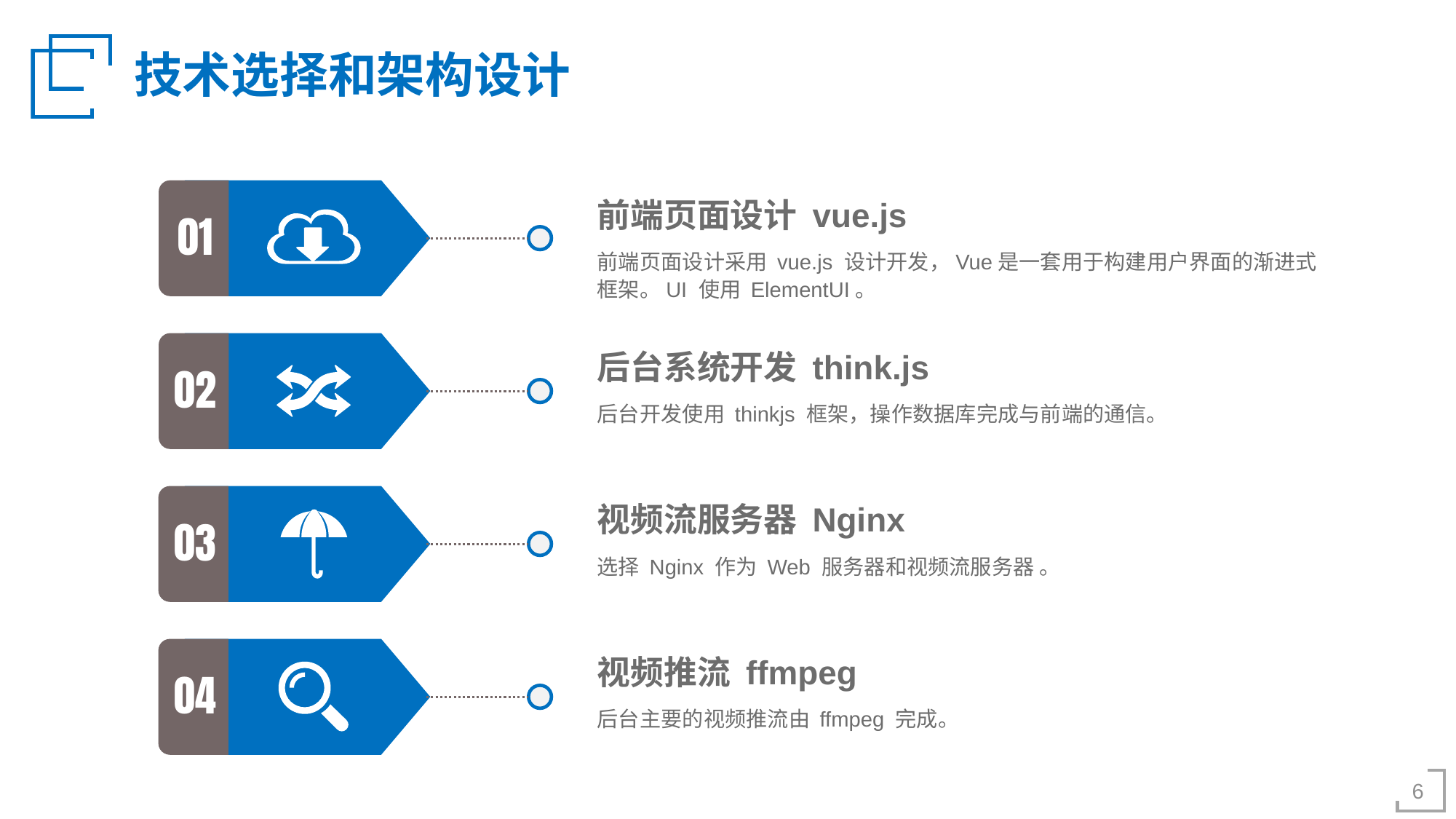

技术选择和架构设计

01

前端页面设计 vue.js
前端页面设计采用 vue.js 设计开发，Vue是一套用于构建用户界面的渐进式框架。UI 使用 ElementUI。

02

后台系统开发 think.js
后台开发使用 thinkjs 框架，操作数据库完成与前端的通信。

03

视频流服务器 Nginx
选择 Nginx 作为 Web 服务器和视频流服务器 。

04

视频推流 ffmpeg
后台主要的视频推流由 ffmpeg 完成。